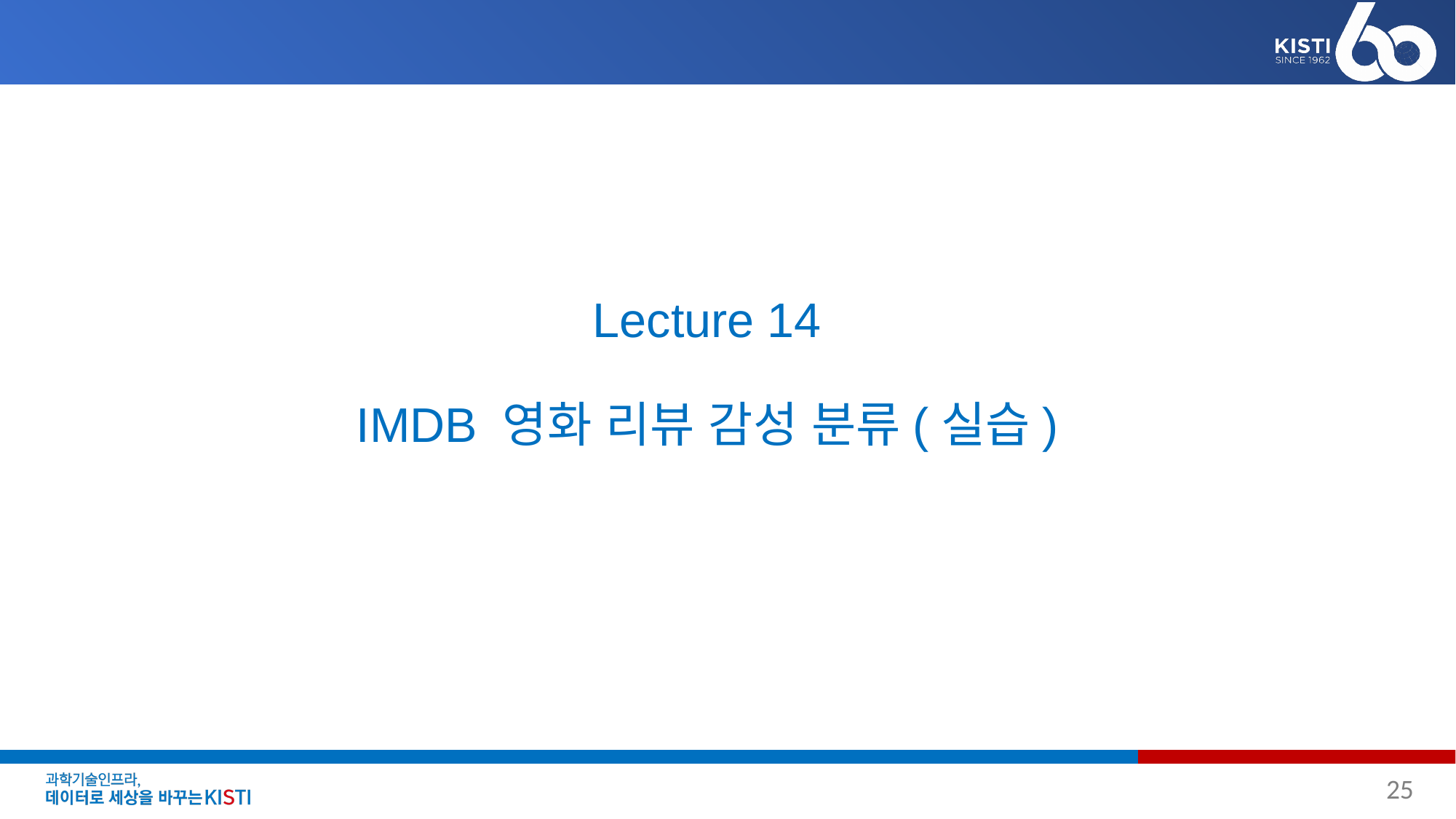

# Lecture 14 IMDB 영화 리뷰 감성 분류(실습)
25